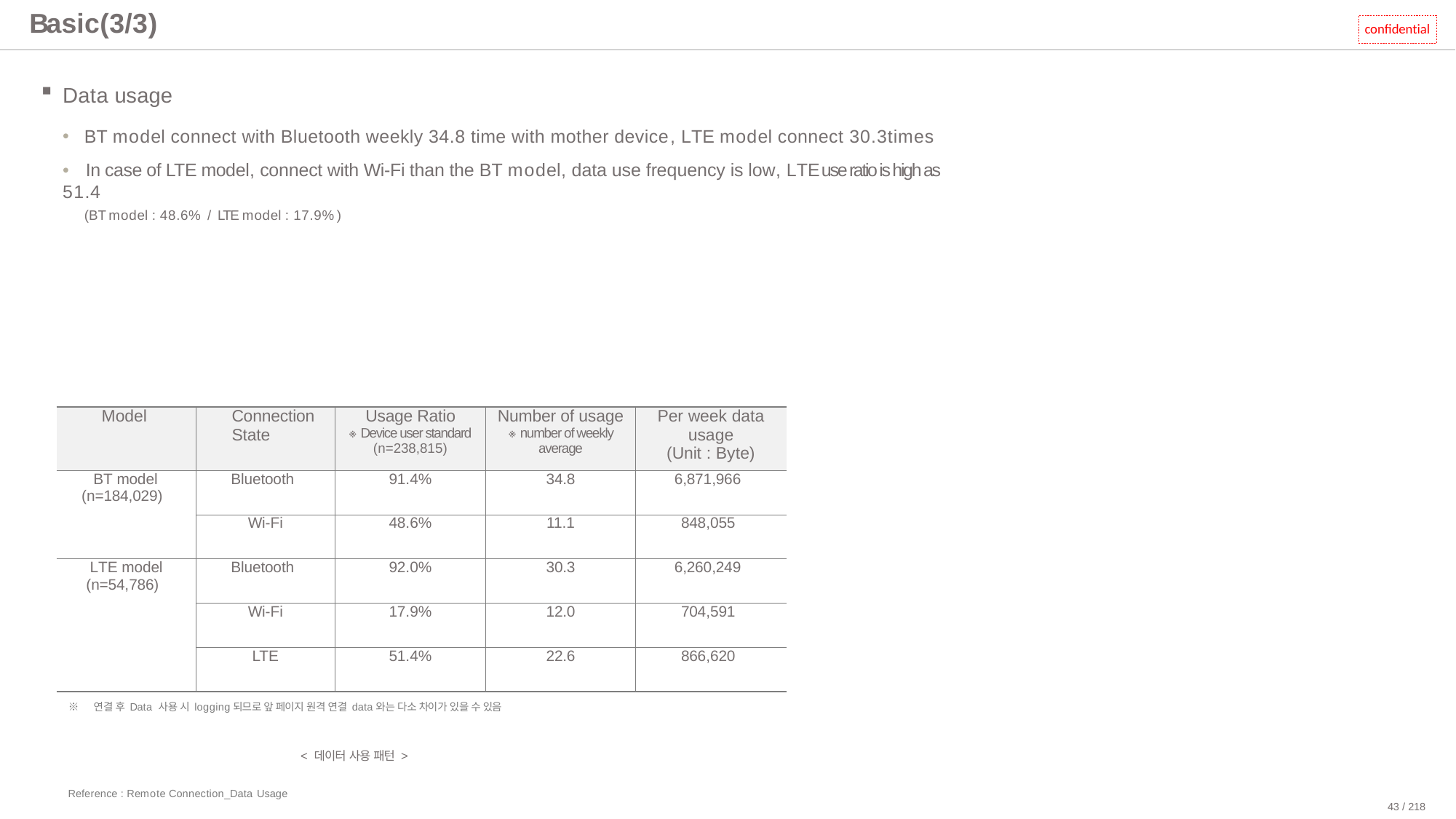

# Basic(3/3)
confidential
Data usage
BT model connect with Bluetooth weekly 34.8 time with mother device, LTE model connect 30.3times

•	In case of LTE model, connect with Wi-Fi than the BT model, data use frequency is low, LTE use ratio is high as 51.4
(BT model : 48.6% / LTE model : 17.9%)
| Model | Connection State | Usage Ratio ※ Device user standard (n=238,815) | Number of usage ※ number of weekly average | Per week data usage (Unit : Byte) |
| --- | --- | --- | --- | --- |
| BT model (n=184,029) | Bluetooth | 91.4% | 34.8 | 6,871,966 |
|  | Wi-Fi | 48.6% | 11.1 | 848,055 |
| LTE model (n=54,786) | Bluetooth | 92.0% | 30.3 | 6,260,249 |
|  | Wi-Fi | 17.9% | 12.0 | 704,591 |
|  | LTE | 51.4% | 22.6 | 866,620 |
※ 연결 후 Data 사용 시 logging되므로 앞 페이지 원격 연결 data와는 다소 차이가 있을 수 있음
< 데이터 사용 패턴 >
Reference : Remote Connection_Data Usage
43 / 218